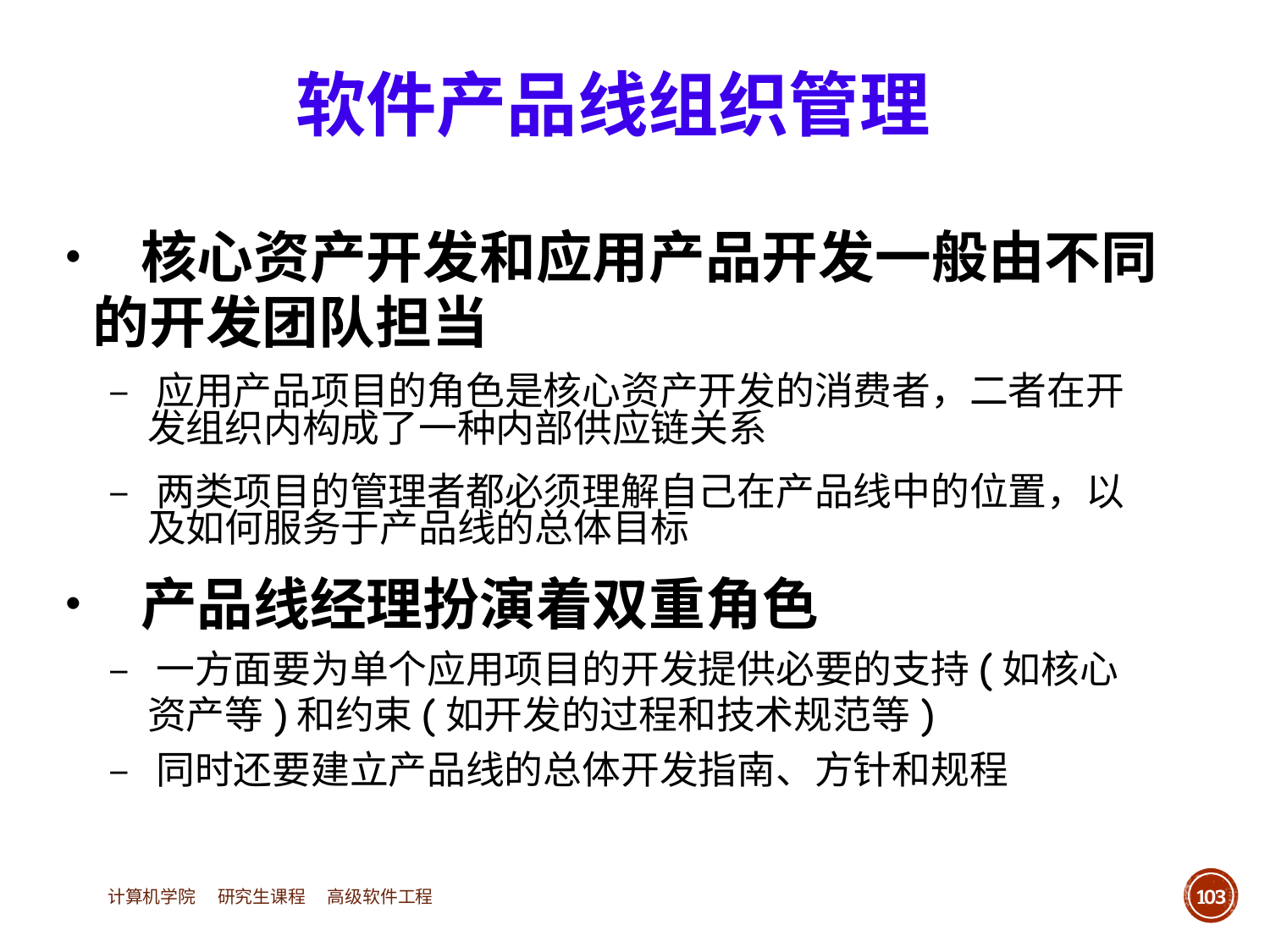

软件产品线组织管理

•  核心资产开发和应用产品开发一般由不同
	的开发团队担当
		–  应用产品项目的角色是核心资产开发的消费者，二者在开
			发组织内构成了一种内部供应链关系
		–  两类项目的管理者都必须理解自己在产品线中的位置，以
			及如何服务于产品线的总体目标
•  产品线经理扮演着双重角色
		–  一方面要为单个应用项目的开发提供必要的支持(如核心
			资产等)和约束(如开发的过程和技术规范等)
		–  同时还要建立产品线的总体开发指南、方针和规程
计算机学院    研究生课程    高级软件工程
103